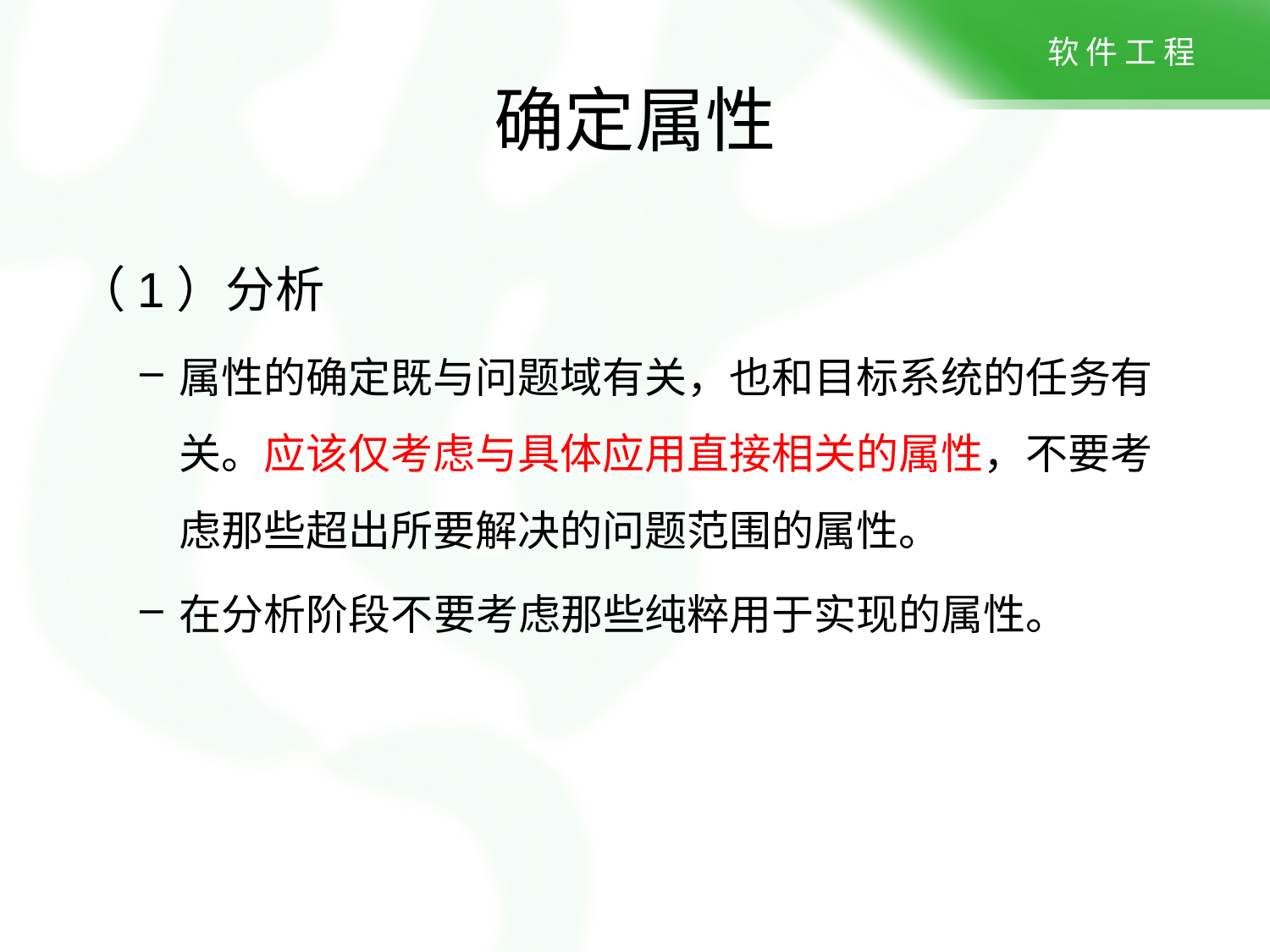

# 确定属性
（1）分析
属性的确定既与问题域有关，也和目标系统的任务有关。应该仅考虑与具体应用直接相关的属性，不要考虑那些超出所要解决的问题范围的属性。
在分析阶段不要考虑那些纯粹用于实现的属性。